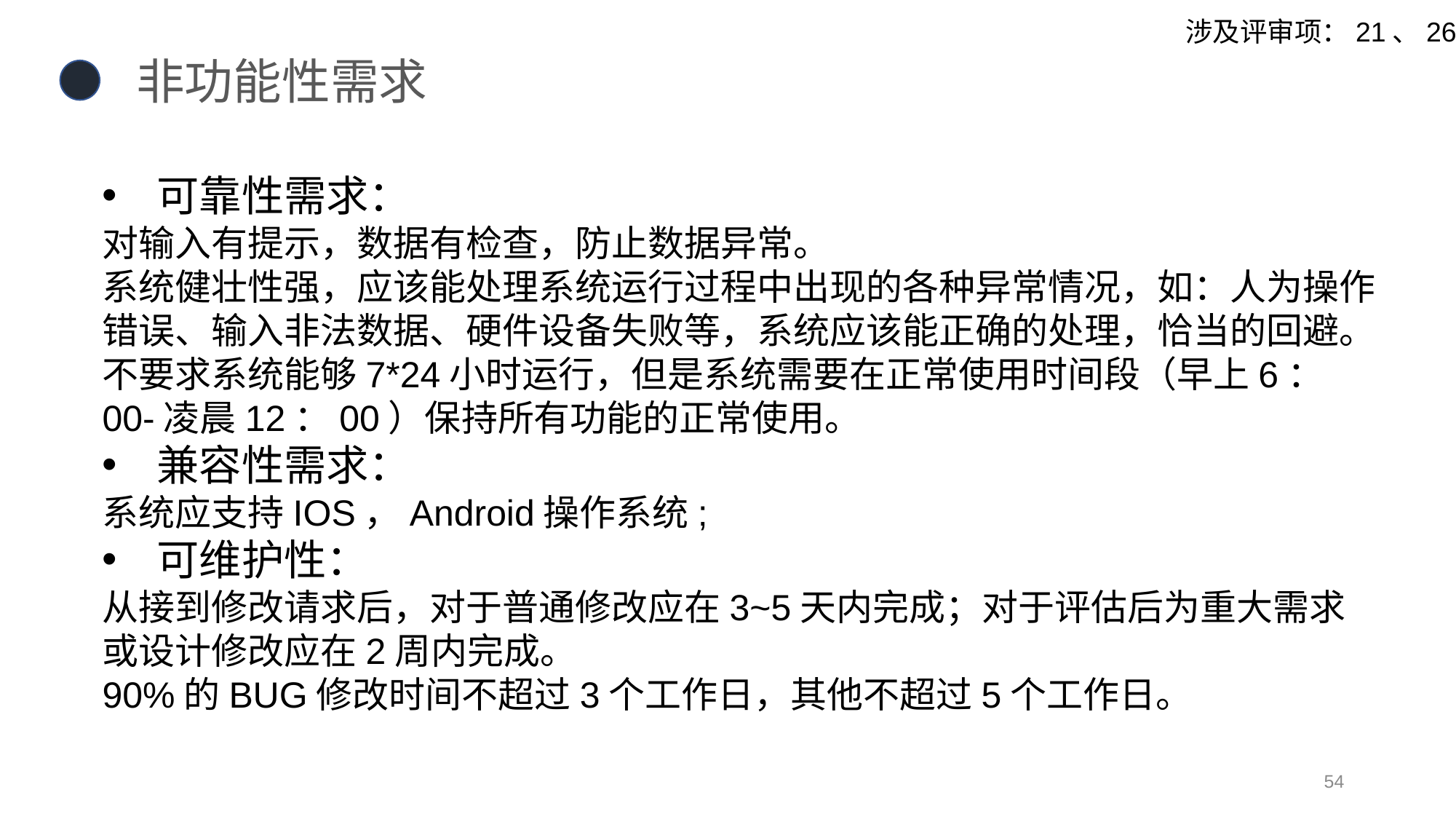

涉及评审项：21、26
非功能性需求

可靠性需求：
对输入有提示，数据有检查，防止数据异常。
系统健壮性强，应该能处理系统运行过程中出现的各种异常情况，如：人为操作错误、输入非法数据、硬件设备失败等，系统应该能正确的处理，恰当的回避。
不要求系统能够7*24小时运行，但是系统需要在正常使用时间段（早上6：00-凌晨12：00）保持所有功能的正常使用。
兼容性需求：
系统应支持IOS，Android操作系统;
可维护性：
从接到修改请求后，对于普通修改应在3~5天内完成；对于评估后为重大需求或设计修改应在2周内完成。
90%的BUG修改时间不超过3个工作日，其他不超过5个工作日。
54